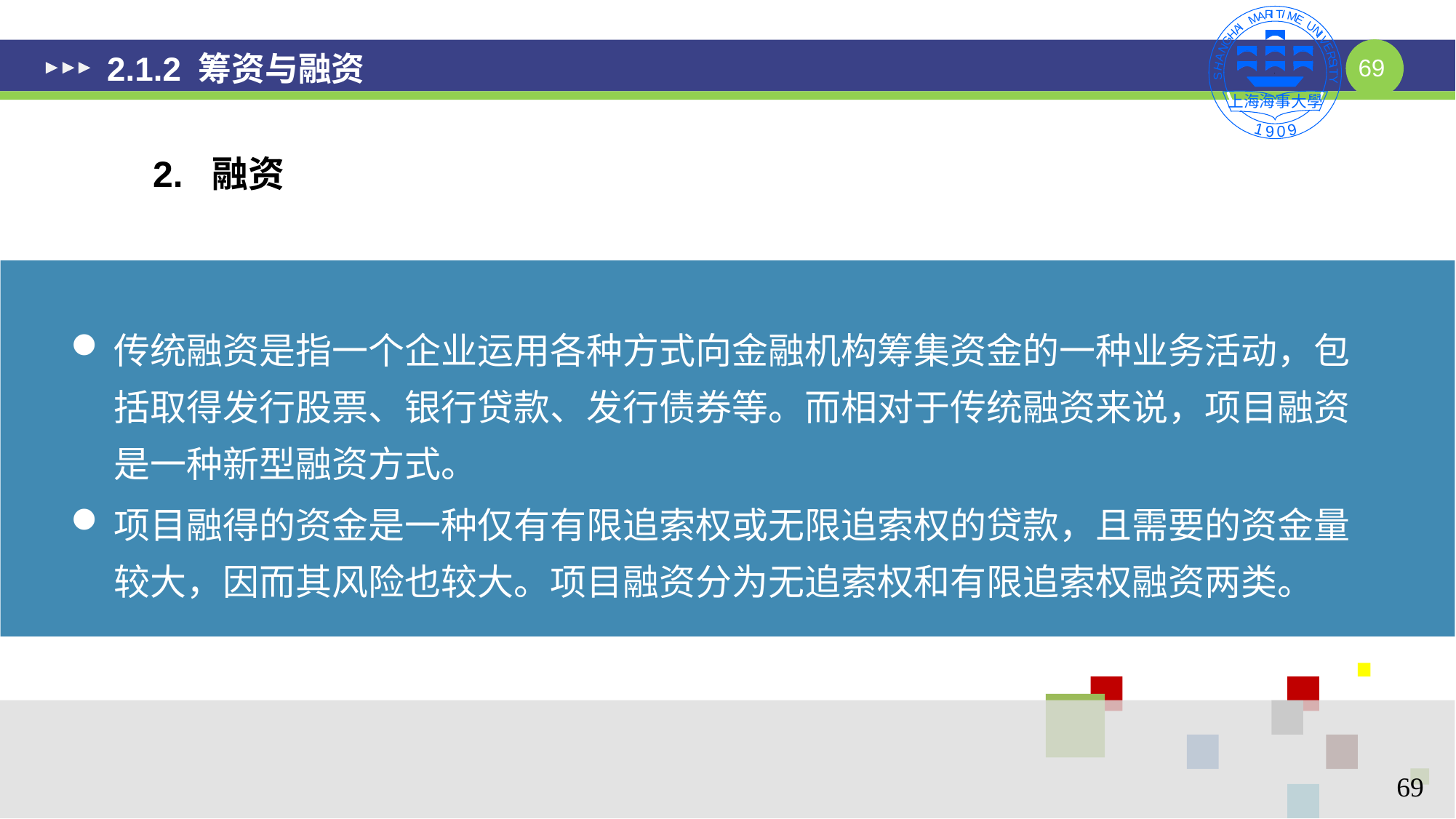

# 2.1.2 筹资与融资
2.  融资

传统融资是指一个企业运用各种方式向金融机构筹集资金的一种业务活动，包括取得发行股票、银行贷款、发行债券等。而相对于传统融资来说，项目融资是一种新型融资方式。
项目融得的资金是一种仅有有限追索权或无限追索权的贷款，且需要的资金量较大，因而其风险也较大。项目融资分为无追索权和有限追索权融资两类。

69
69